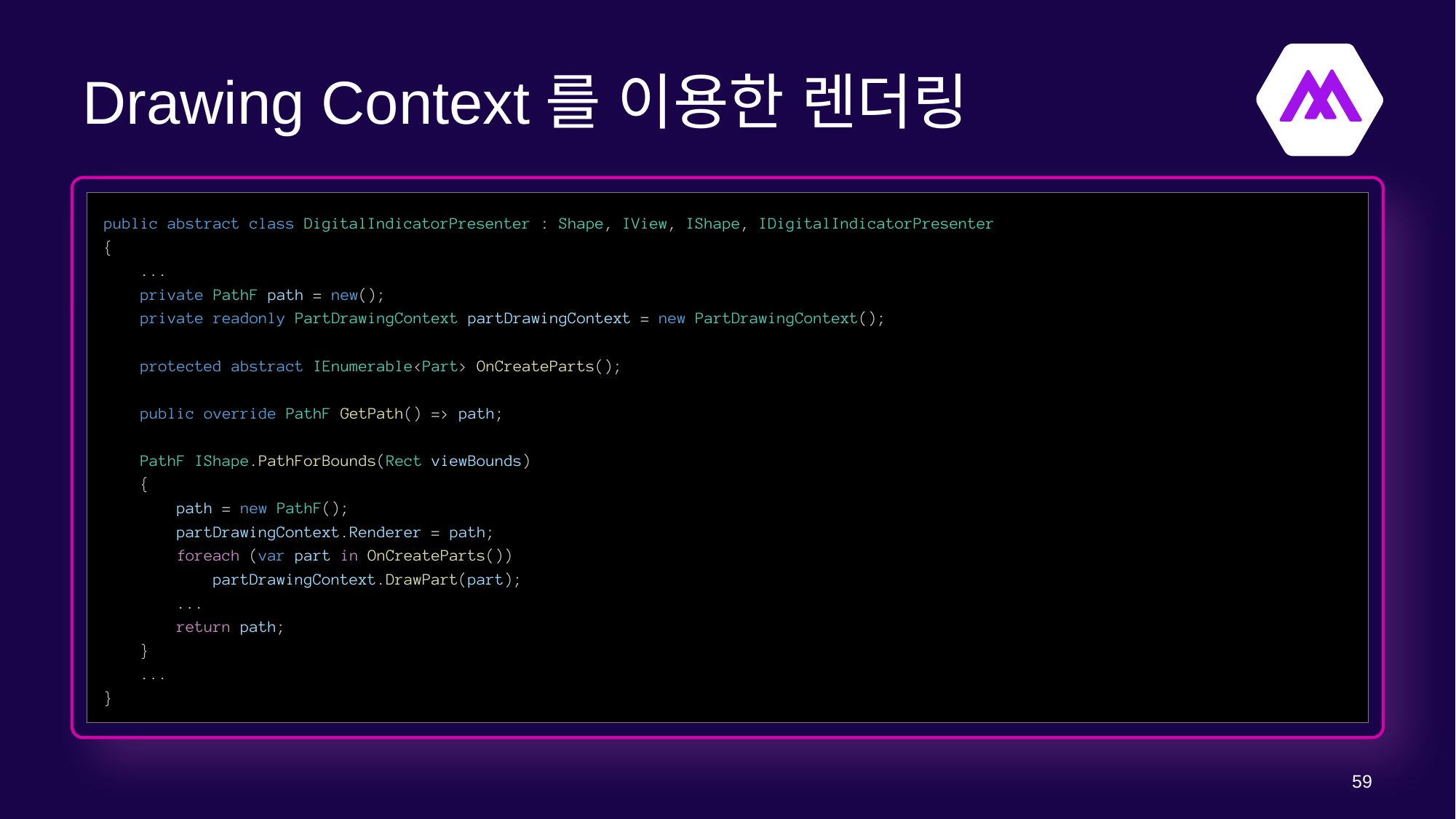

# Drawing Context를 이용한 렌더링

public abstract class DigitalIndicatorPresenter : Shape, IView, IShape, IDigitalIndicatorPresenter
{
    ...
    private PathF path = new();
    private readonly PartDrawingContext partDrawingContext = new PartDrawingContext();

    protected abstract IEnumerable<Part> OnCreateParts();

    public override PathF GetPath() => path;

    PathF IShape.PathForBounds(Rect viewBounds)
    {
        path = new PathF();
        partDrawingContext.Renderer = path;
        foreach (var part in OnCreateParts())
            partDrawingContext.DrawPart(part);
        ...
        return path;
    }
    ...
}
59